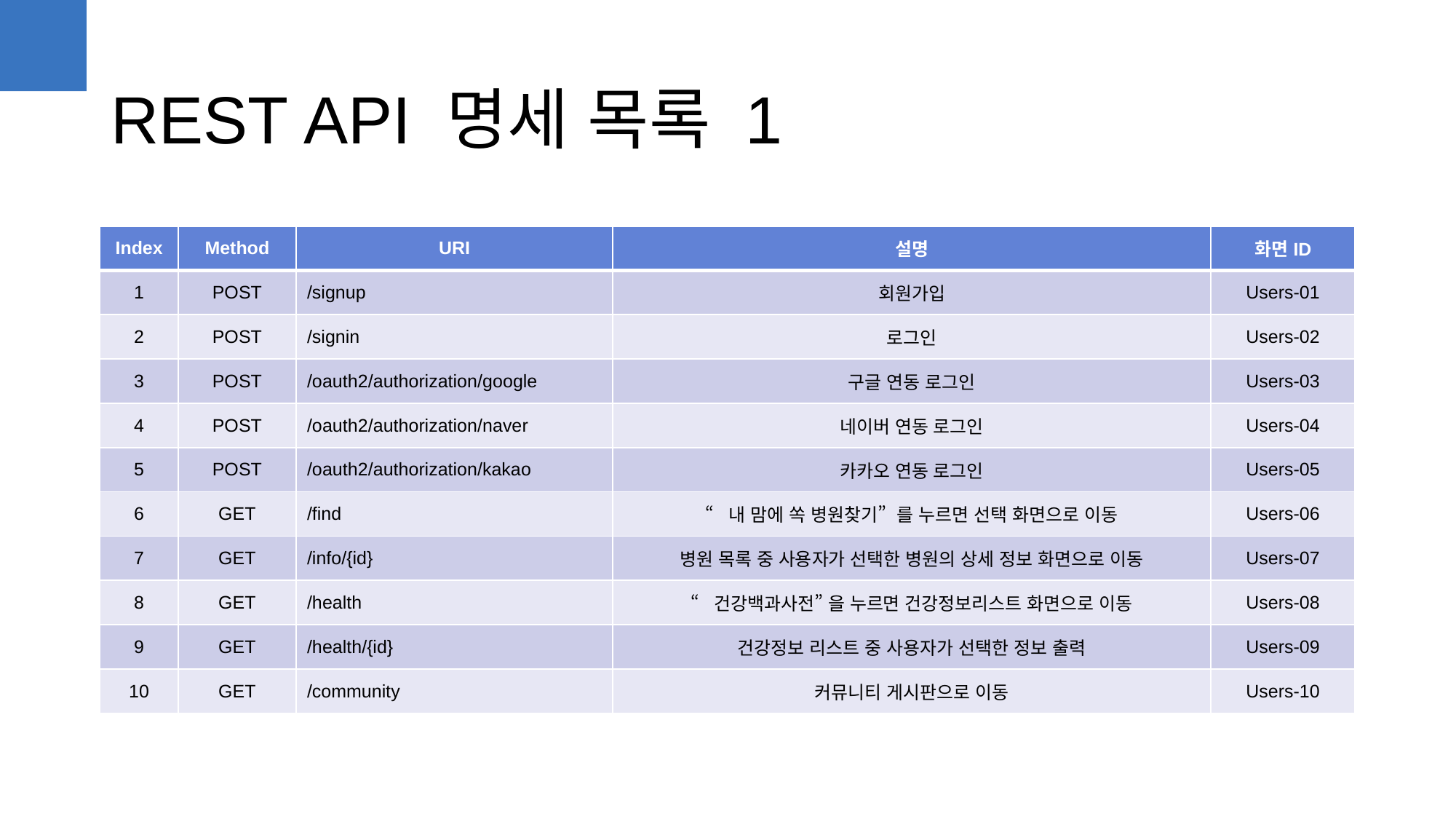

REST API 명세 목록 1
| Index | Method | URI | 설명 | 화면ID |
| --- | --- | --- | --- | --- |
| 1 | POST | /signup | 회원가입 | Users-01 |
| 2 | POST | /signin | 로그인 | Users-02 |
| 3 | POST | /oauth2/authorization/google | 구글 연동 로그인 | Users-03 |
| 4 | POST | /oauth2/authorization/naver | 네이버 연동 로그인 | Users-04 |
| 5 | POST | /oauth2/authorization/kakao | 카카오 연동 로그인 | Users-05 |
| 6 | GET | /find | “내 맘에 쏙 병원찾기” 를 누르면 선택 화면으로 이동 | Users-06 |
| 7 | GET | /info/{id} | 병원 목록 중 사용자가 선택한 병원의 상세 정보 화면으로 이동 | Users-07 |
| 8 | GET | /health | “건강백과사전” 을 누르면 건강정보리스트 화면으로 이동 | Users-08 |
| 9 | GET | /health/{id} | 건강정보 리스트 중 사용자가 선택한 정보 출력 | Users-09 |
| 10 | GET | /community | 커뮤니티 게시판으로 이동 | Users-10 |